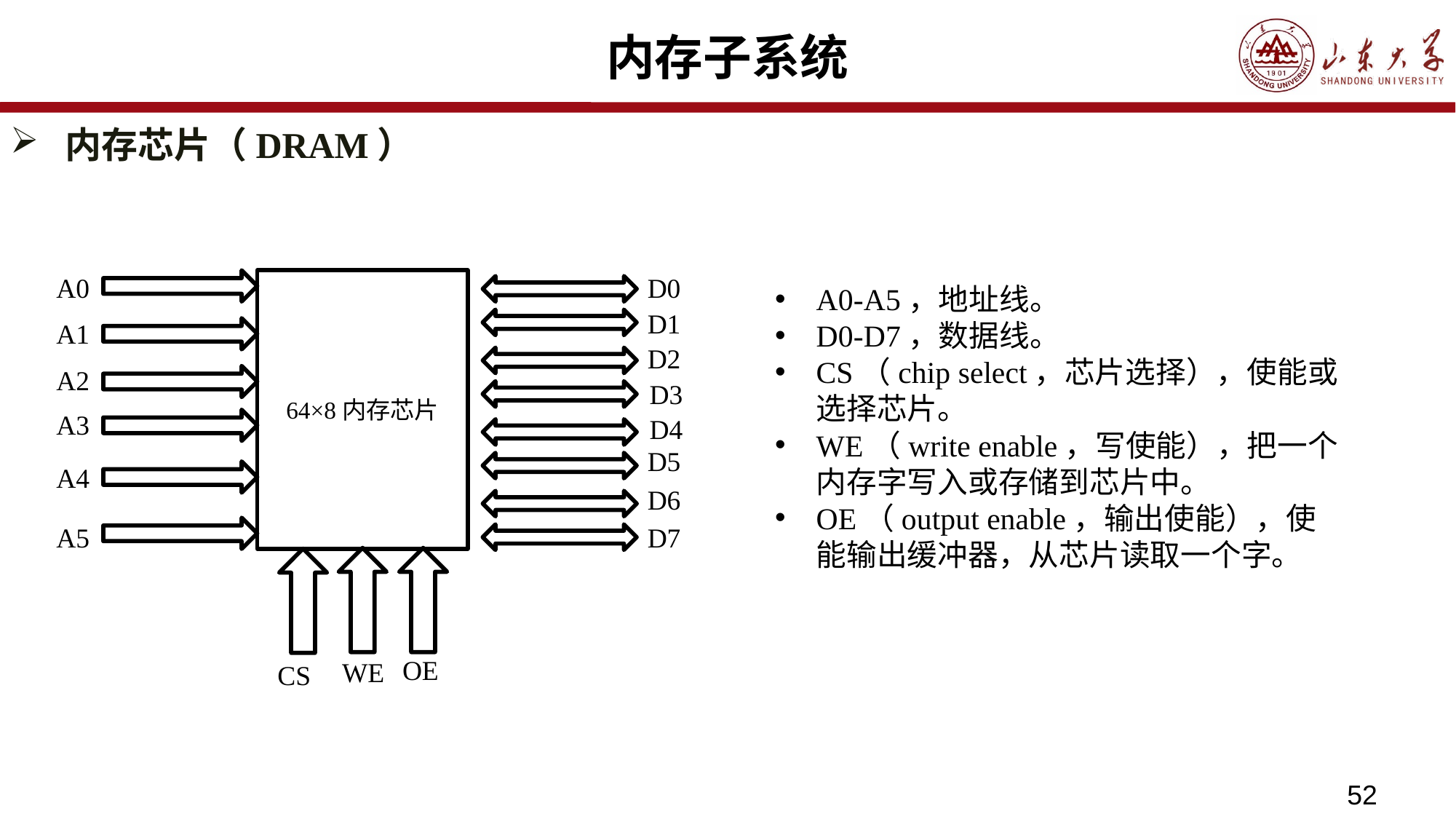

# 内存子系统
内存芯片（DRAM）

A0-A5，地址线。
D0-D7，数据线。
CS（chip select，芯片选择），使能或选择芯片。
WE（write enable，写使能），把一个内存字写入或存储到芯片中。
OE（output enable，输出使能），使能输出缓冲器，从芯片读取一个字。
A0
D0

64×8内存芯片

D1

A1

D2

A2

D3

A3
D4

D5

A4

D6

D7
A5

OE
WE
CS
52